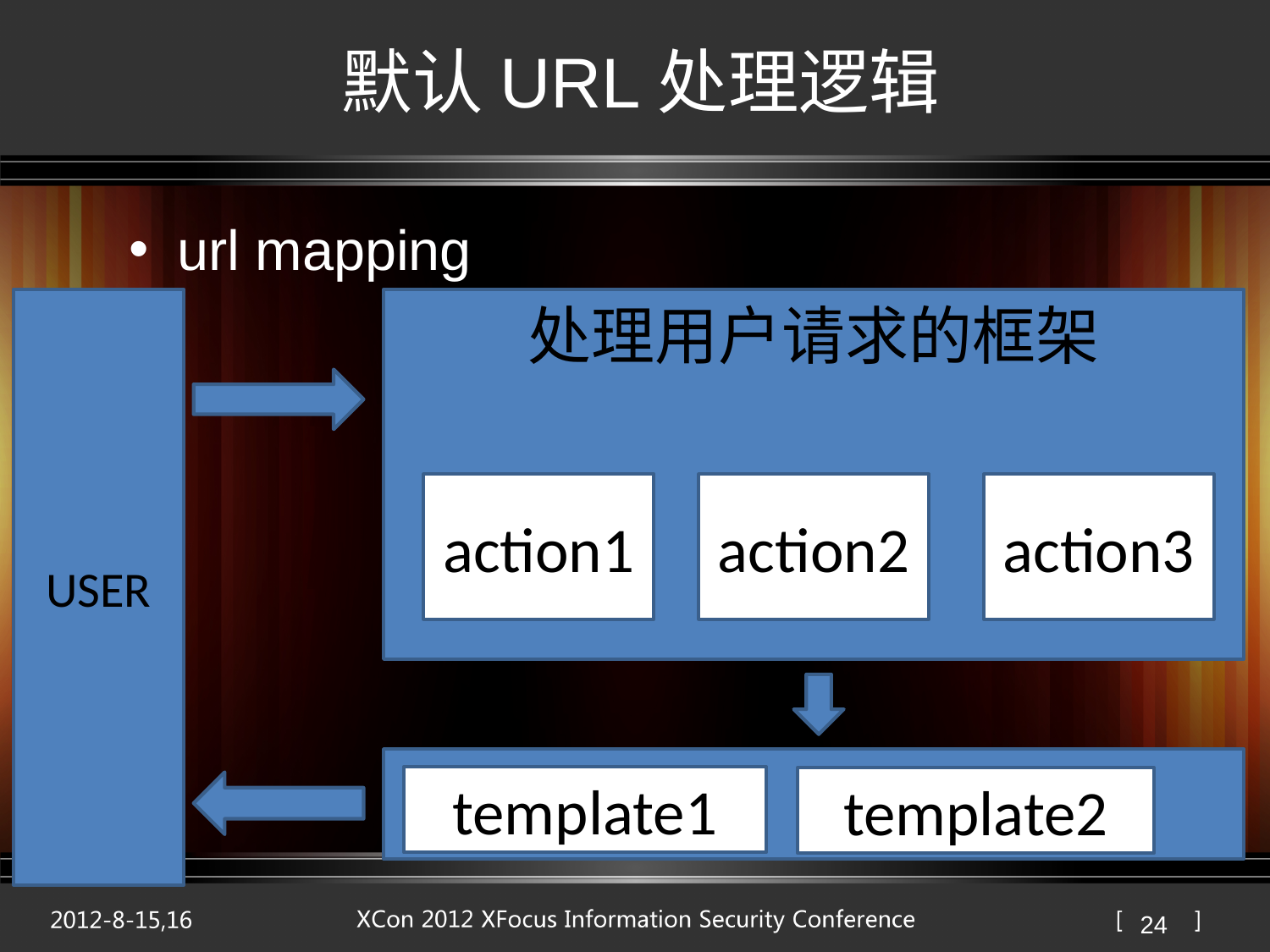

# 默认URL处理逻辑
url mapping

USER
处理用户请求的框架

action1
action2
action3

template1
template2

24